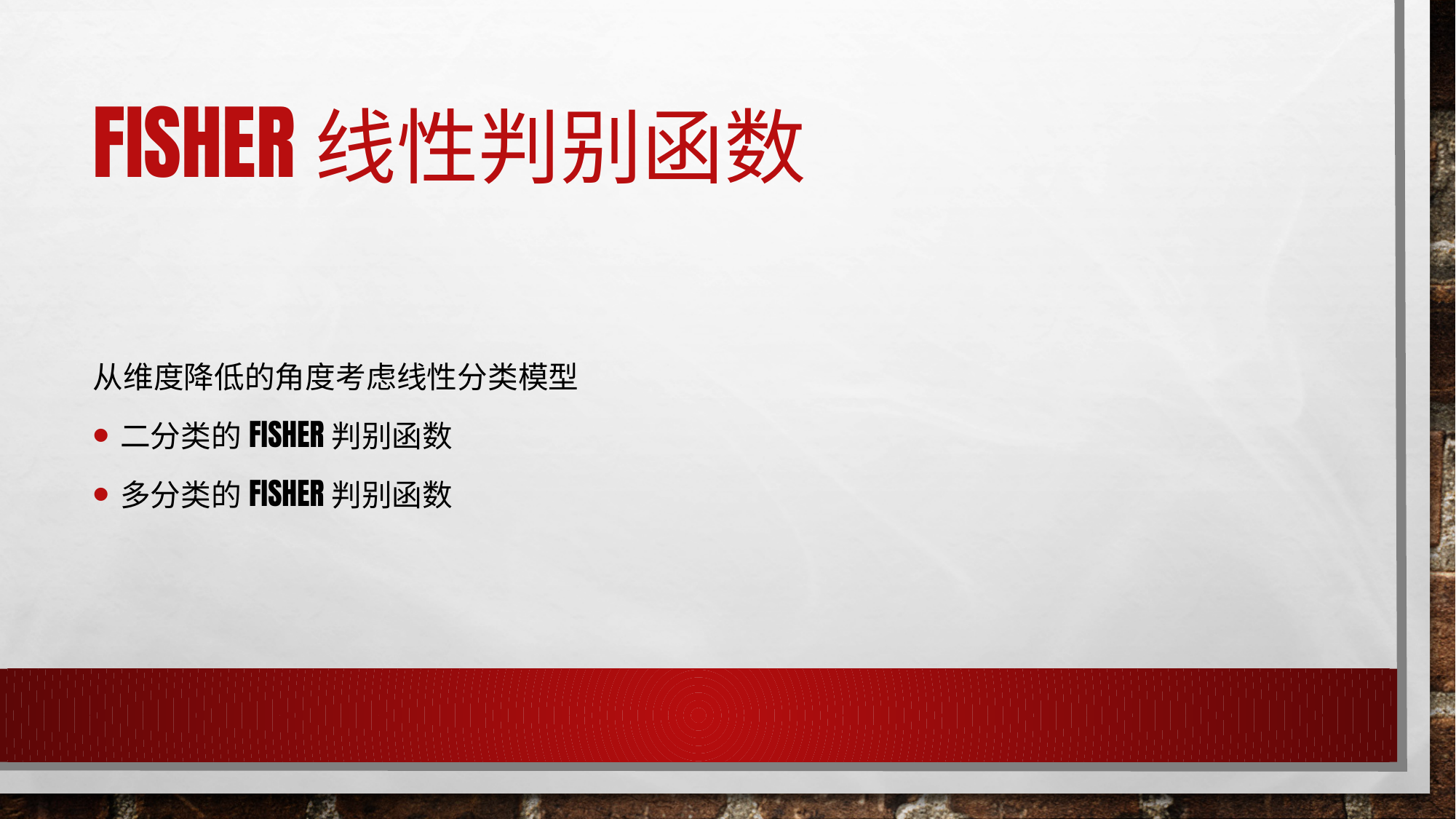

# Fisher线性判别函数
从维度降低的角度考虑线性分类模型
二分类的FISHER判别函数
多分类的FISHER判别函数